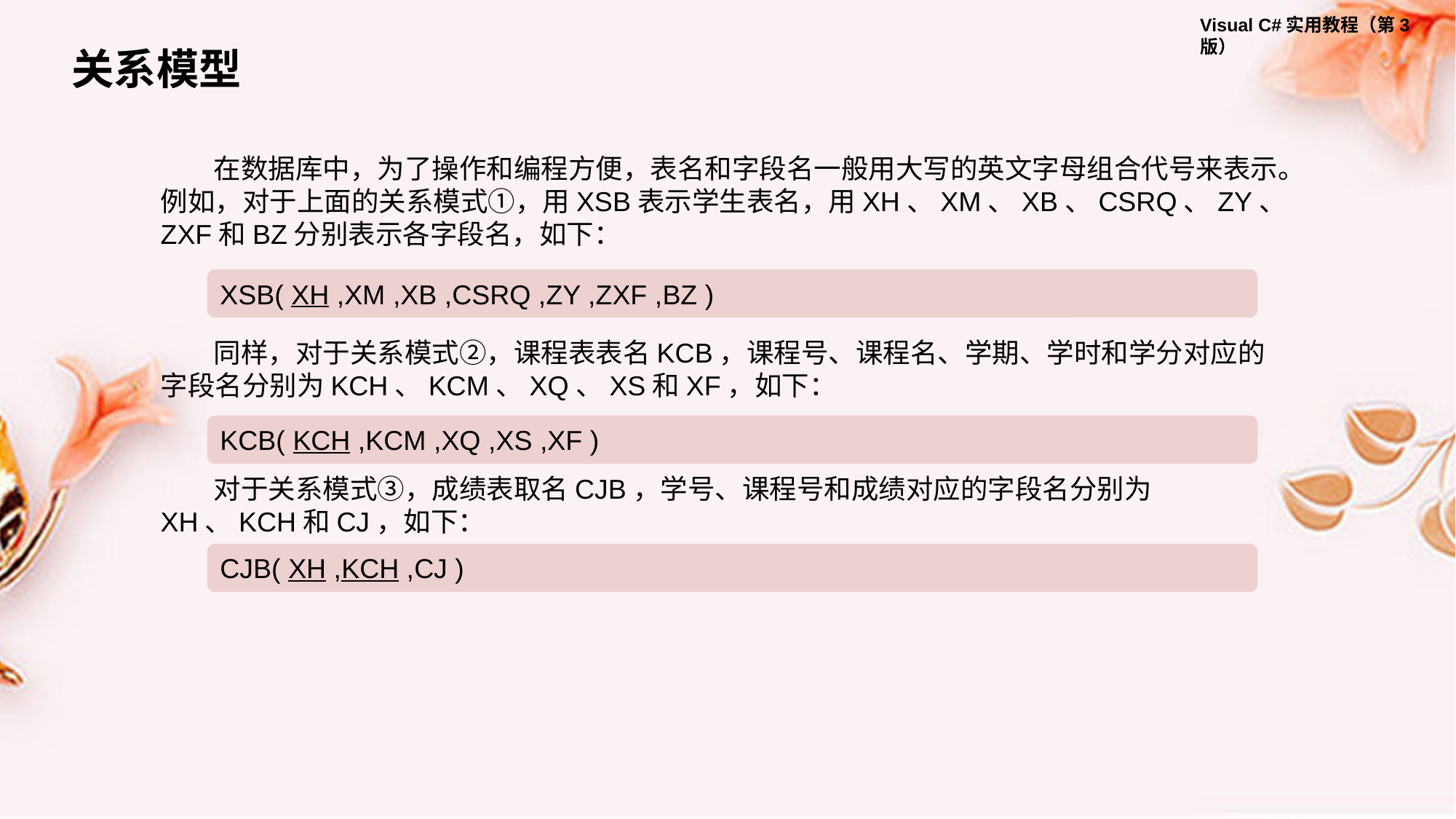

关系模型
在数据库中，为了操作和编程方便，表名和字段名一般用大写的英文字母组合代号来表示。例如，对于上面的关系模式①，用XSB表示学生表名，用XH、XM、XB、CSRQ、ZY、ZXF和BZ分别表示各字段名，如下：
XSB( XH ,XM ,XB ,CSRQ ,ZY ,ZXF ,BZ )
同样，对于关系模式②，课程表表名KCB，课程号、课程名、学期、学时和学分对应的字段名分别为KCH、KCM、XQ、XS和XF，如下：
KCB( KCH ,KCM ,XQ ,XS ,XF )
对于关系模式③，成绩表取名CJB，学号、课程号和成绩对应的字段名分别为XH、KCH和CJ，如下：
CJB( XH ,KCH ,CJ )